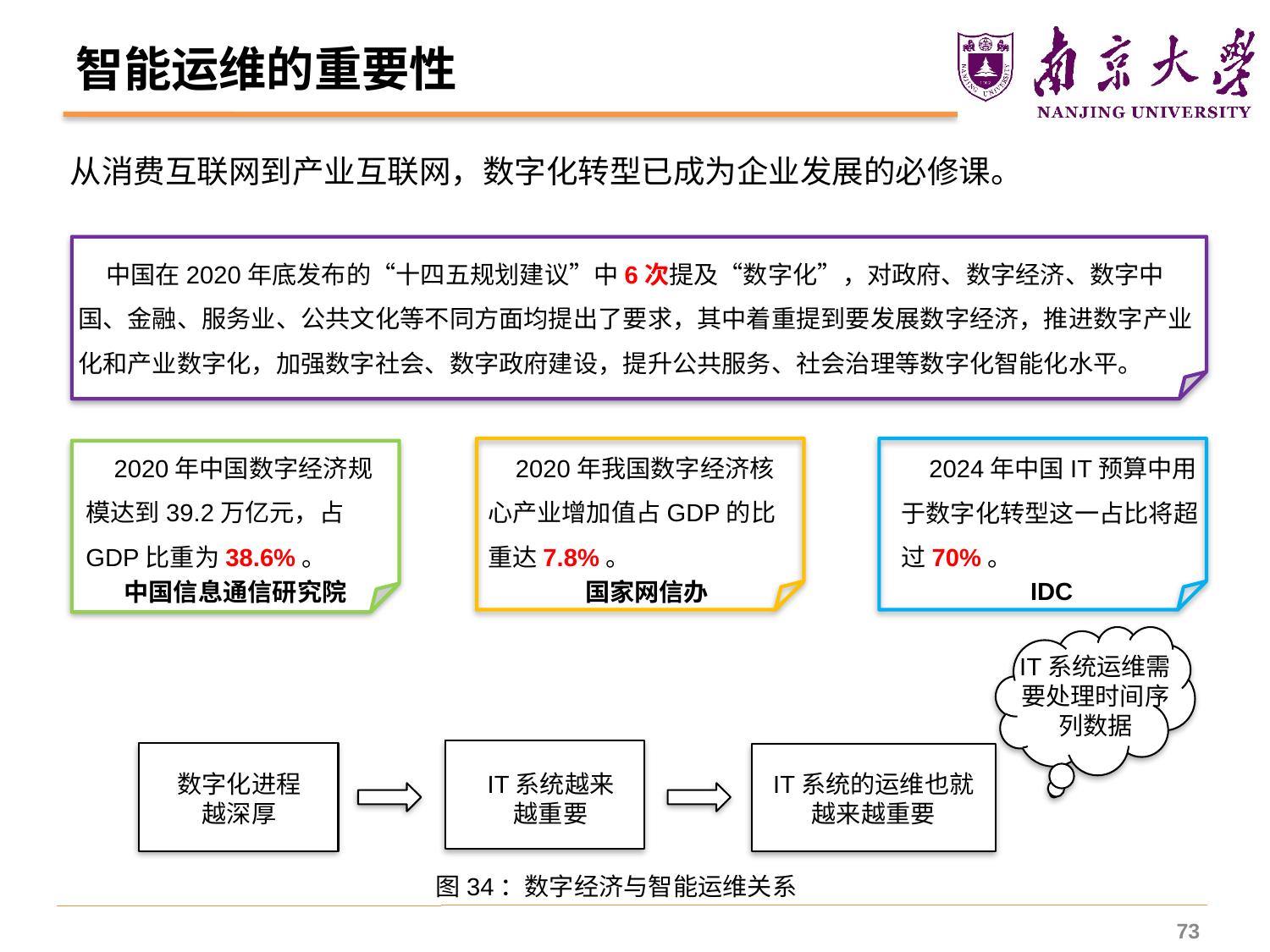

# 智能运维的重要性
从消费互联网到产业互联网，数字化转型已成为企业发展的必修课。

    中国在2020年底发布的“十四五规划建议”中6次提及“数字化”，对政府、数字经济、数字中国、金融、服务业、公共文化等不同方面均提出了要求，其中着重提到要发展数字经济，推进数字产业化和产业数字化，加强数字社会、数字政府建设，提升公共服务、社会治理等数字化智能化水平。
    2020年中国数字经济规模达到39.2万亿元，占GDP比重为38.6%。
    2020年我国数字经济核心产业增加值占GDP的比重达7.8%。
    2024年中国IT预算中用于数字化转型这一占比将超过70%。

IDC
中国信息通信研究院
国家网信办

IT系统运维需要处理时间序列数据

数字化进程越深厚
IT系统越来越重要
IT系统的运维也就越来越重要

图34：数字经济与智能运维关系
73